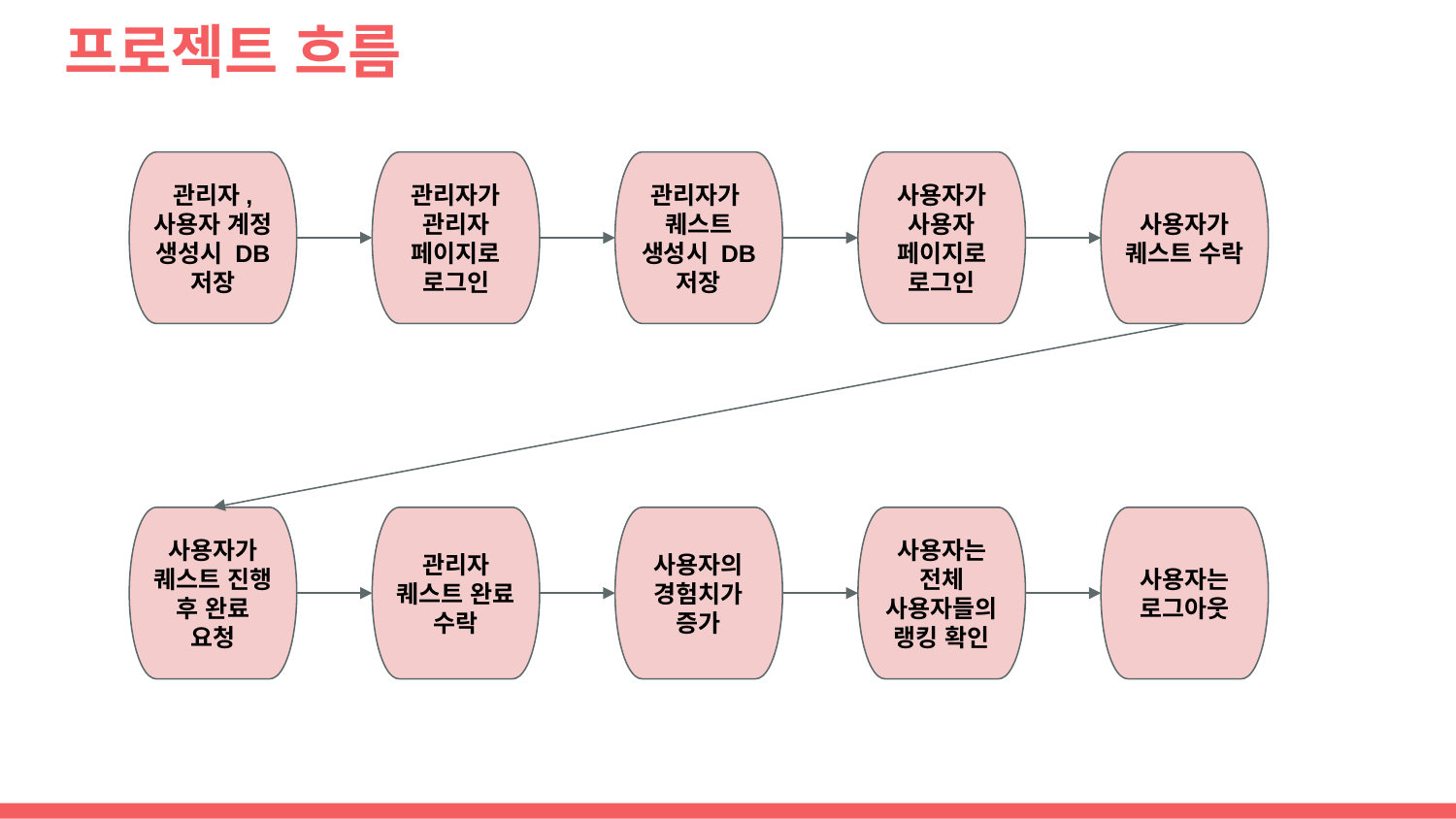

# 프로젝트 흐름
관리자, 사용자 계정 생성시 DB 저장
관리자가 관리자 페이지로 로그인
관리자가  퀘스트 생성시 DB 저장
사용자가
사용자 페이지로 로그인
사용자가
퀘스트 수락
사용자가 퀘스트 진행 후 완료 요청
관리자
퀘스트 완료 수락
사용자의 경험치가 증가
사용자는 전체 사용자들의 랭킹 확인
사용자는 로그아웃